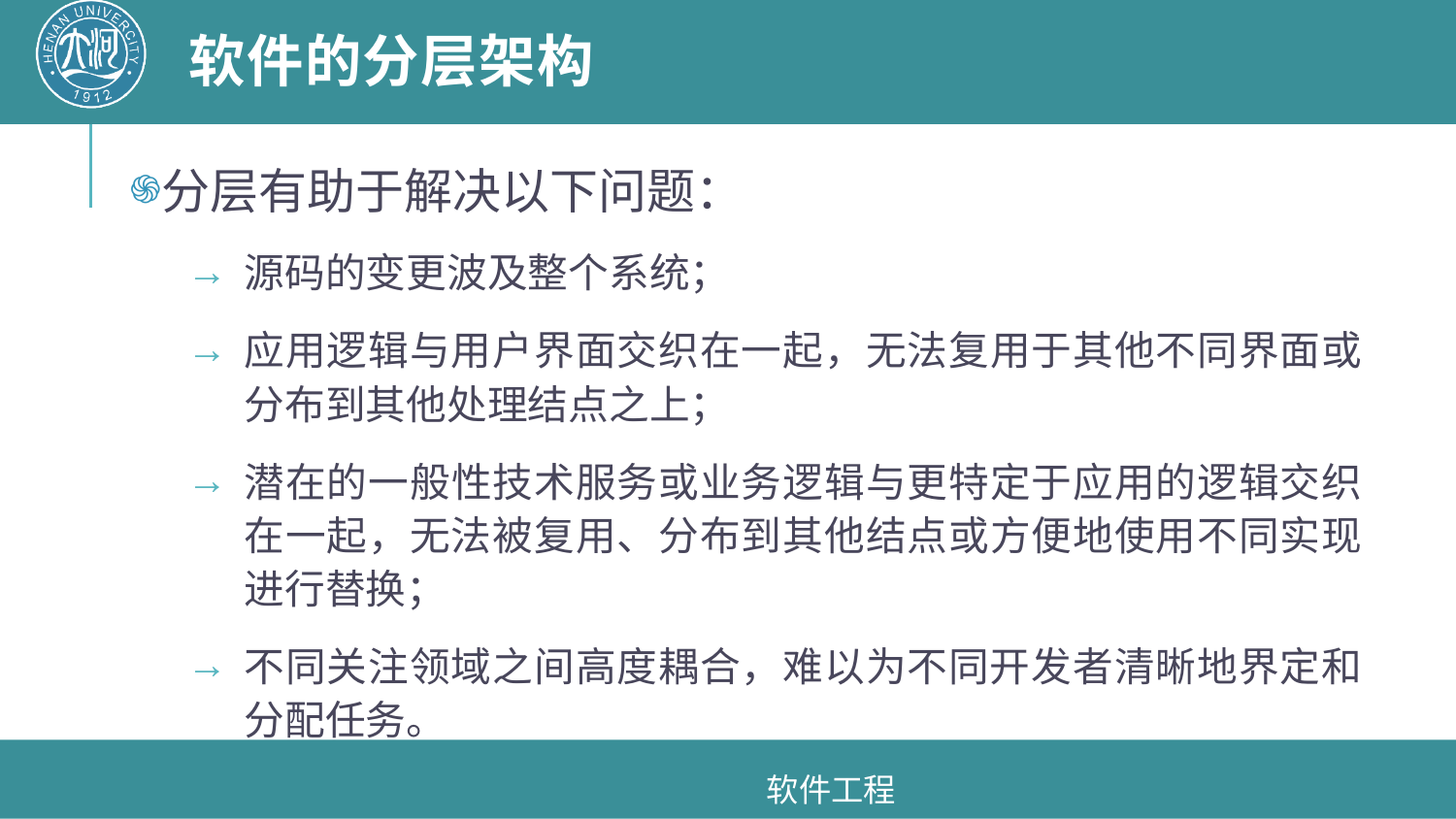

# 软件的分层架构
分层有助于解决以下问题：
源码的变更波及整个系统；
应用逻辑与用户界面交织在一起，无法复用于其他不同界面或分布到其他处理结点之上；
潜在的一般性技术服务或业务逻辑与更特定于应用的逻辑交织在一起，无法被复用、分布到其他结点或方便地使用不同实现进行替换；
不同关注领域之间高度耦合，难以为不同开发者清晰地界定和分配任务。

软件工程
63